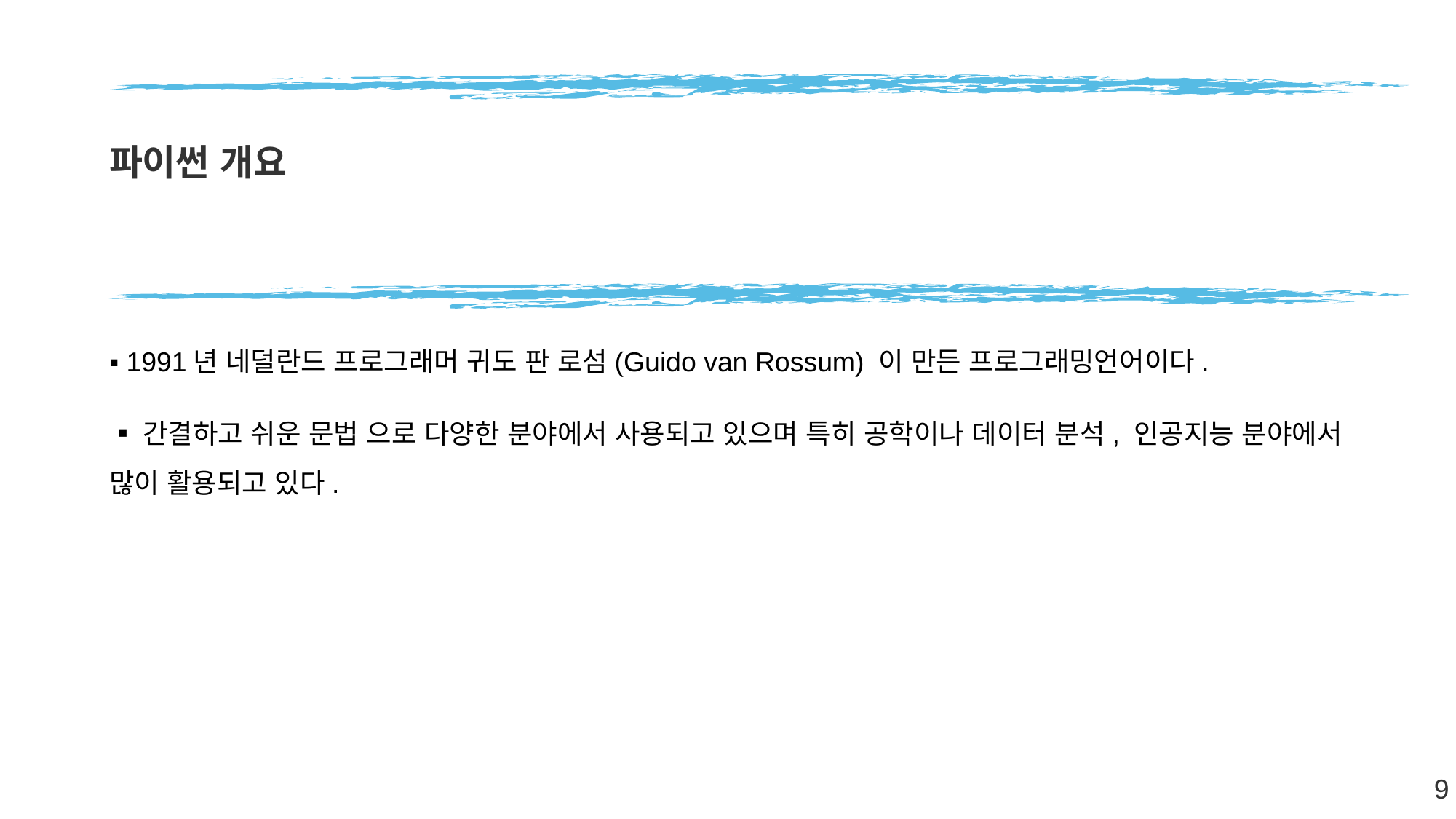

# 파이썬 개요

▪ 1991년 네덜란드 프로그래머 귀도 판 로섬(Guido van Rossum) 이 만든 프로그래밍언어이다.
▪간결하고 쉬운 문법 으로 다양한 분야에서 사용되고 있으며 특히 공학이나 데이터 분석, 인공지능 분야에서 많이 활용되고 있다.
9